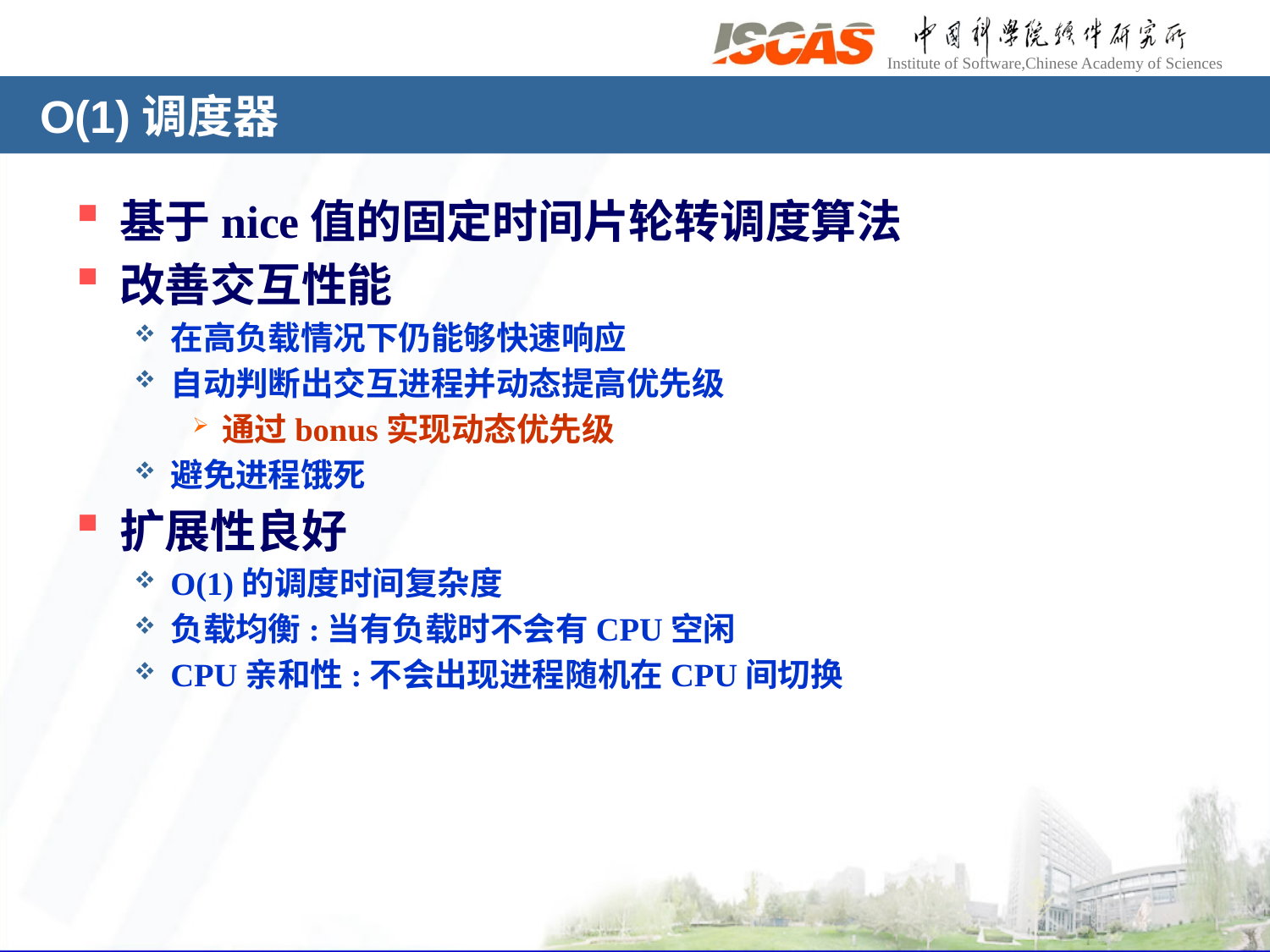

# O(1)调度器
基于nice值的固定时间片轮转调度算法
改善交互性能
在高负载情况下仍能够快速响应
自动判断出交互进程并动态提高优先级
通过bonus实现动态优先级
避免进程饿死
扩展性良好
O(1)的调度时间复杂度
负载均衡:当有负载时不会有CPU空闲
CPU亲和性:不会出现进程随机在CPU间切换